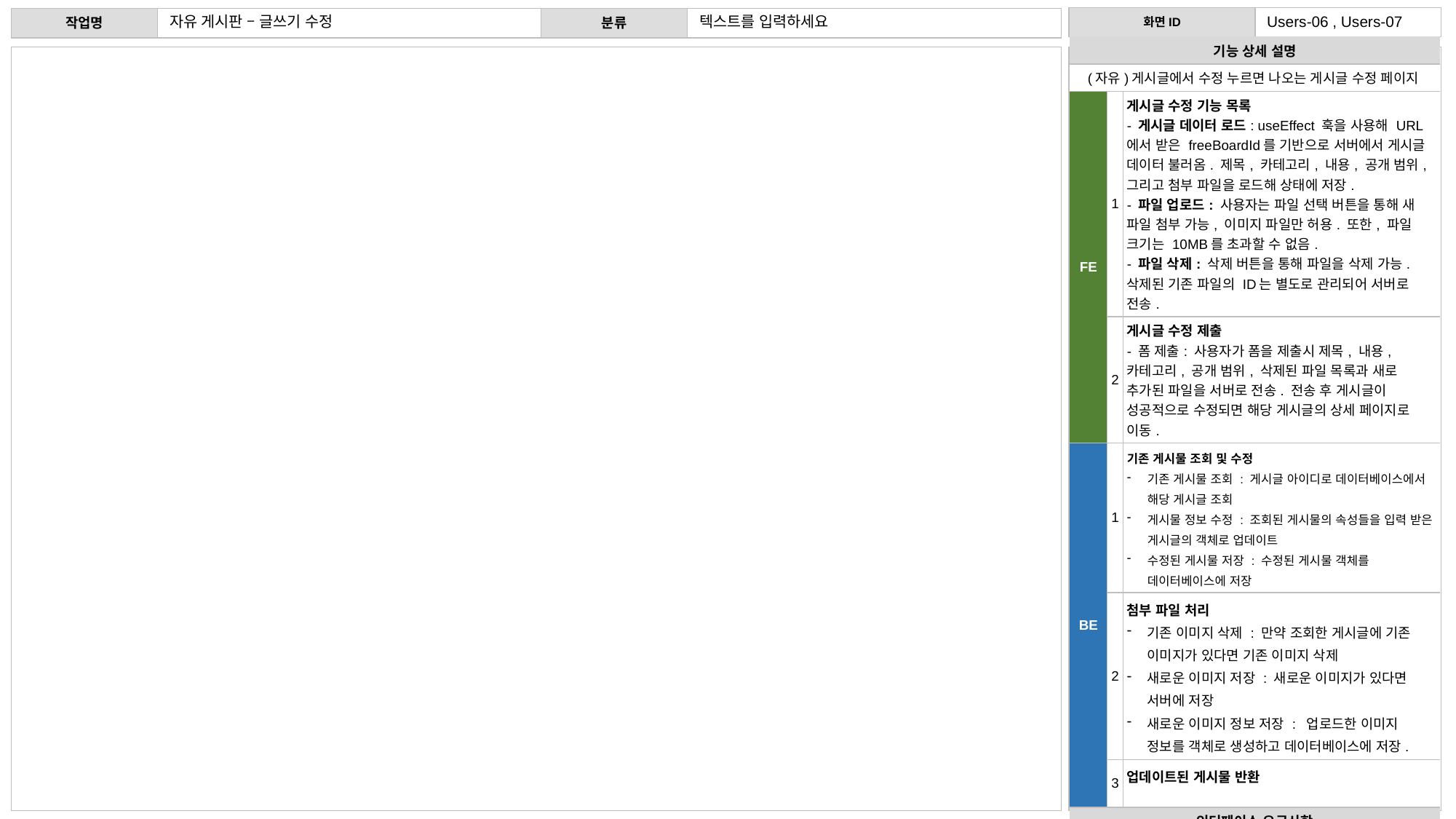

자유 게시판 – 글쓰기 수정
텍스트를 입력하세요
Users-06 , Users-07
| 기능 상세 설명 | 기능 상세 설명 |  |
| --- | --- | --- |
| (자유)게시글에서 수정 누르면 나오는 게시글 수정 페이지 | 서비스 이용을 위한 회원 가입 | 서비스 이용을 위한 회원 가입 |
| FE | 1 | 게시글 수정 기능 목록 - 게시글 데이터 로드: useEffect 훅을 사용해 URL에서 받은 freeBoardId를 기반으로 서버에서 게시글 데이터 불러옴. 제목, 카테고리, 내용, 공개 범위, 그리고 첨부 파일을 로드해 상태에 저장. - 파일 업로드: 사용자는 파일 선택 버튼을 통해 새 파일 첨부 가능, 이미지 파일만 허용. 또한, 파일 크기는 10MB를 초과할 수 없음. - 파일 삭제: 삭제 버튼을 통해 파일을 삭제 가능. 삭제된 기존 파일의 ID는 별도로 관리되어 서버로 전송. |
|  | 2 | 게시글 수정 제출 - 폼 제출: 사용자가 폼을 제출시 제목, 내용, 카테고리, 공개 범위, 삭제된 파일 목록과 새로 추가된 파일을 서버로 전송. 전송 후 게시글이 성공적으로 수정되면 해당 게시글의 상세 페이지로 이동. |
| BE | 1 | 기존 게시물 조회 및 수정 기존 게시물 조회 : 게시글 아이디로 데이터베이스에서 해당 게시글 조회 게시물 정보 수정 : 조회된 게시물의 속성들을 입력 받은 게시글의 객체로 업데이트 수정된 게시물 저장 : 수정된 게시물 객체를 데이터베이스에 저장 |
|  | 2 | 첨부 파일 처리 기존 이미지 삭제 : 만약 조회한 게시글에 기존 이미지가 있다면 기존 이미지 삭제 새로운 이미지 저장 : 새로운 이미지가 있다면 서버에 저장 새로운 이미지 정보 저장 : 업로드한 이미지 정보를 객체로 생성하고 데이터베이스에 저장. |
|  | 3 | 업데이트된 게시물 반환 |
| 인터페이스 요구사항 | 인터페이스 요구사항 |  |
| 입력 | - 게시글 제목, 내용, 카테고리, 공개 범위 선택 - 첨부 파일 업로드 및 삭제 - 수정 버튼 클릭 시 폼 제출 | 이메일(아이디), 이름, 비밀번호, 비밀번호 확인 입력 후 회원 가입 버튼 클릭 |
| 출력 | - 첨부 파일 미리보기 및 삭제된 파일 목록 갱신 - 수정 성공 시 게시글 상세 페이지로 이동 | 로그인 페이지 |